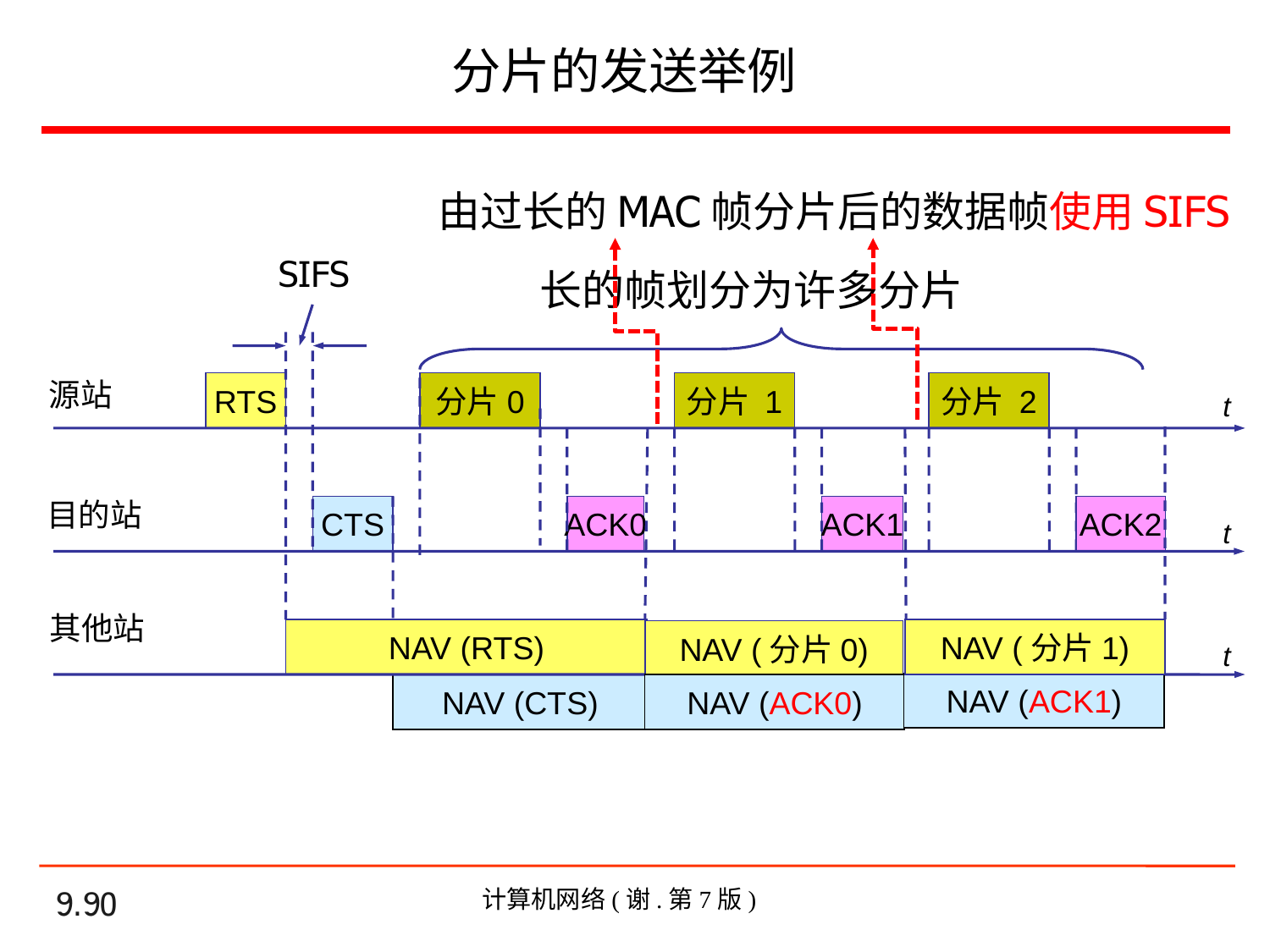

# 分片的发送举例
由过长的MAC帧分片后的数据帧使用SIFS
SIFS
长的帧划分为许多分片

源站
RTS
分片 0
分片 1
分片 2

t

目的站
CTS

ACK0
ACK1
ACK2
t

 其他站
NAV (RTS)
NAV (分片1)
NAV (分片0)
t
NAV (ACK1)

NAV (CTS)
NAV (ACK0)